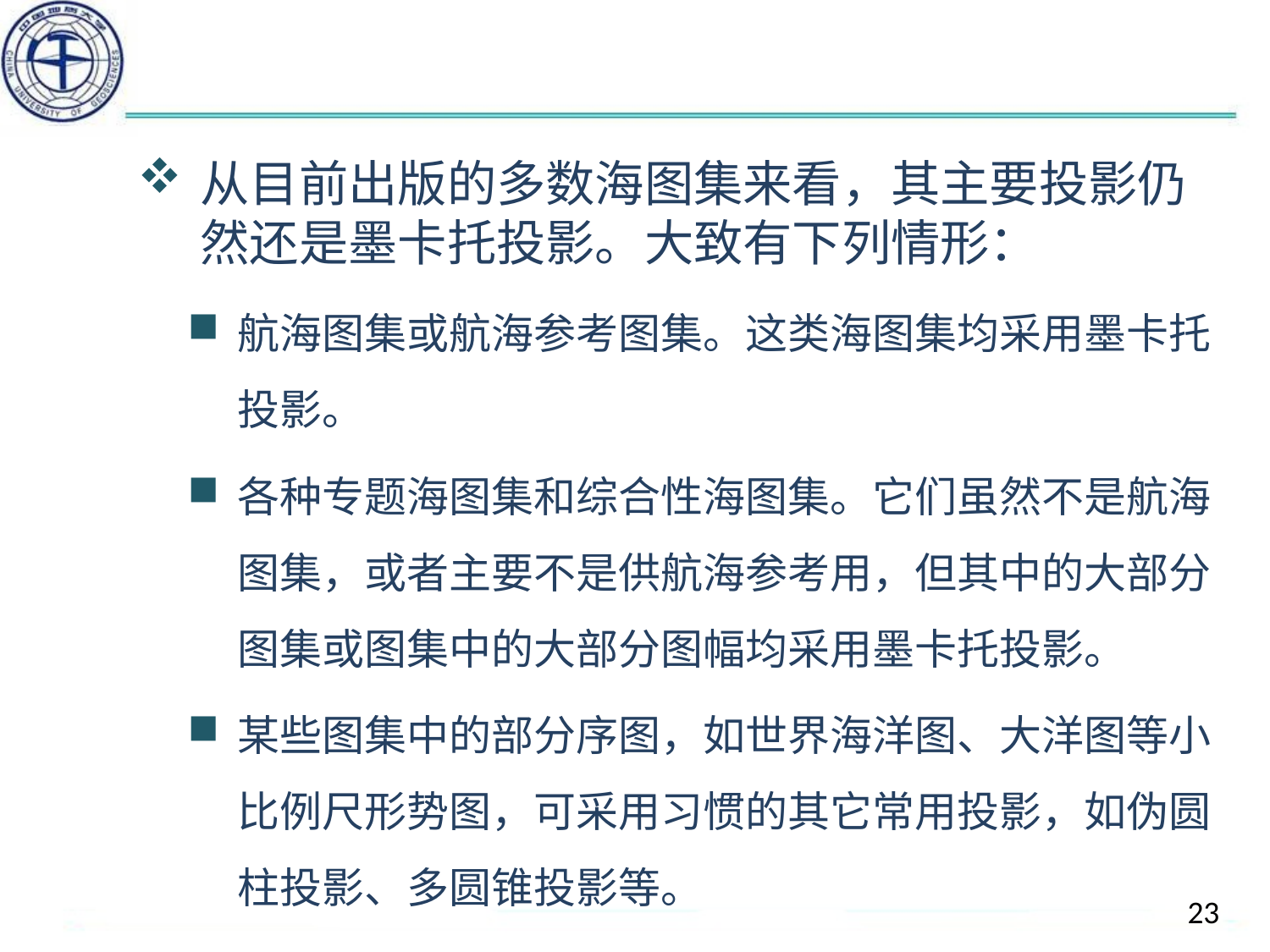

#
从目前出版的多数海图集来看，其主要投影仍然还是墨卡托投影。大致有下列情形：
航海图集或航海参考图集。这类海图集均采用墨卡托投影。
各种专题海图集和综合性海图集。它们虽然不是航海图集，或者主要不是供航海参考用，但其中的大部分图集或图集中的大部分图幅均采用墨卡托投影。
某些图集中的部分序图，如世界海洋图、大洋图等小比例尺形势图，可采用习惯的其它常用投影，如伪圆柱投影、多圆锥投影等。

23